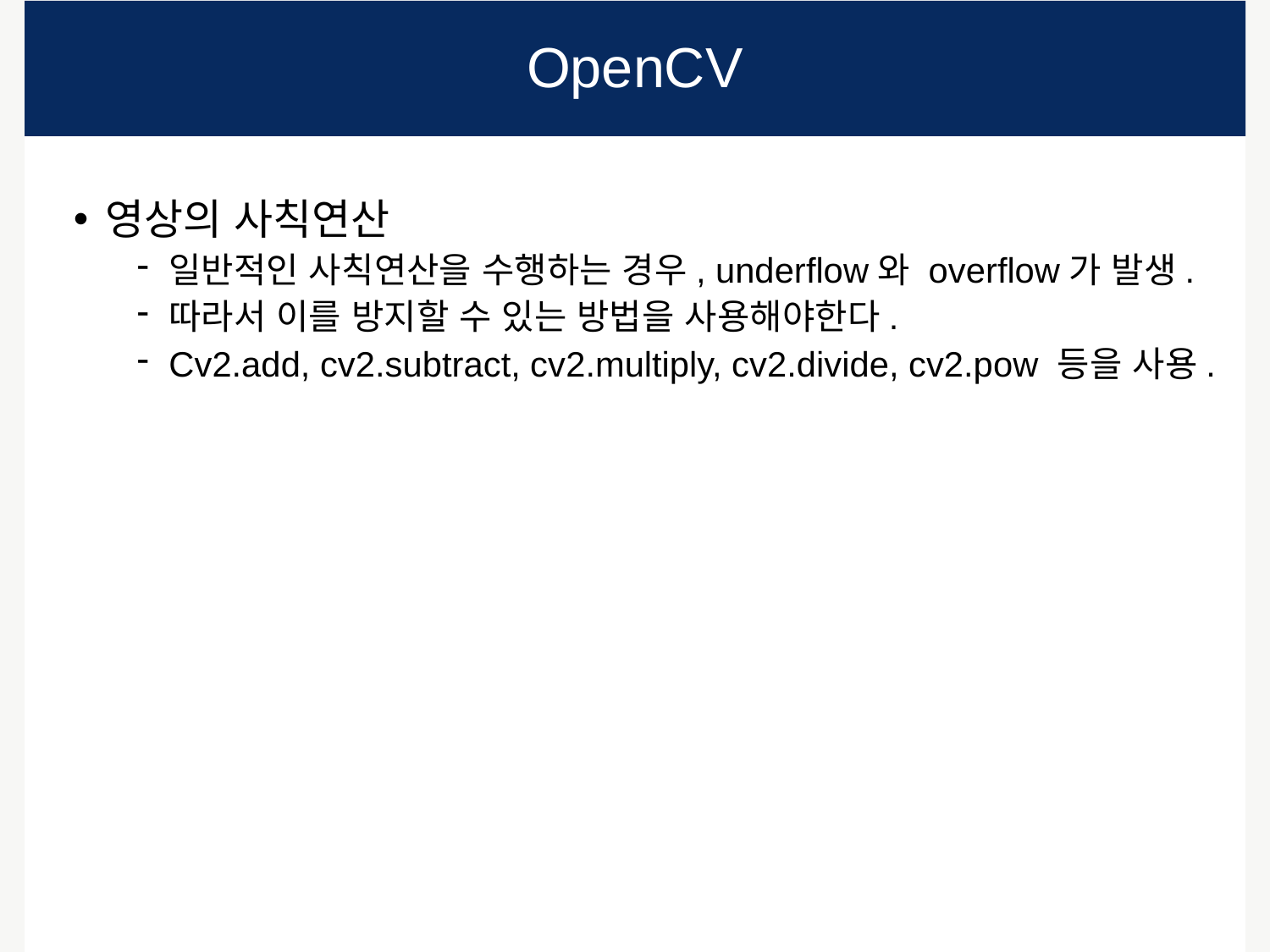

# OpenCV
영상의 사칙연산
일반적인 사칙연산을 수행하는 경우, underflow와 overflow가 발생.
따라서 이를 방지할 수 있는 방법을 사용해야한다.
Cv2.add, cv2.subtract, cv2.multiply, cv2.divide, cv2.pow 등을 사용.